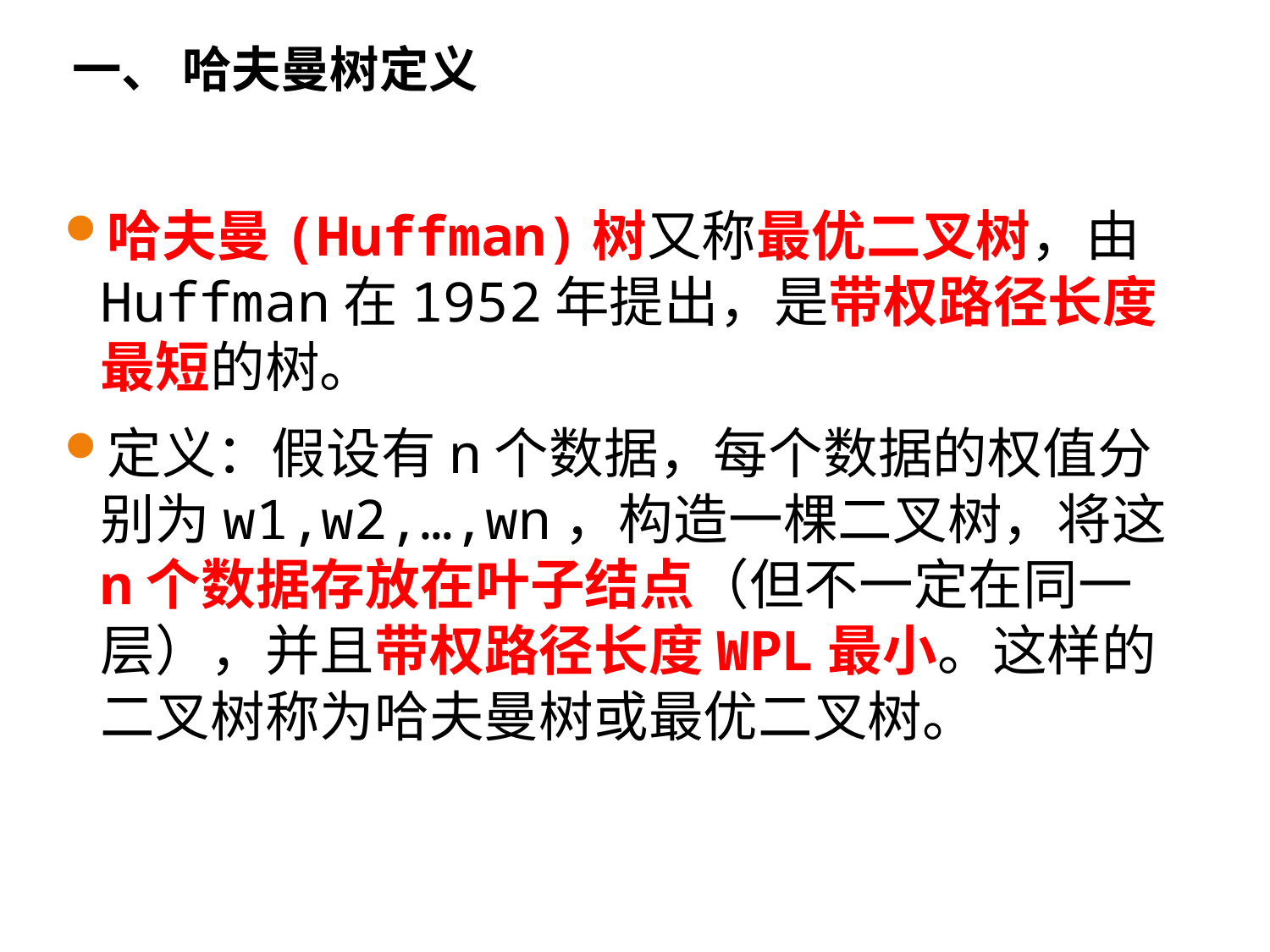

# 一、 哈夫曼树定义
哈夫曼(Huffman)树又称最优二叉树，由Huffman在1952年提出，是带权路径长度最短的树。
定义：假设有n个数据，每个数据的权值分别为w1,w2,…,wn，构造一棵二叉树，将这n个数据存放在叶子结点（但不一定在同一层），并且带权路径长度WPL最小。这样的二叉树称为哈夫曼树或最优二叉树。